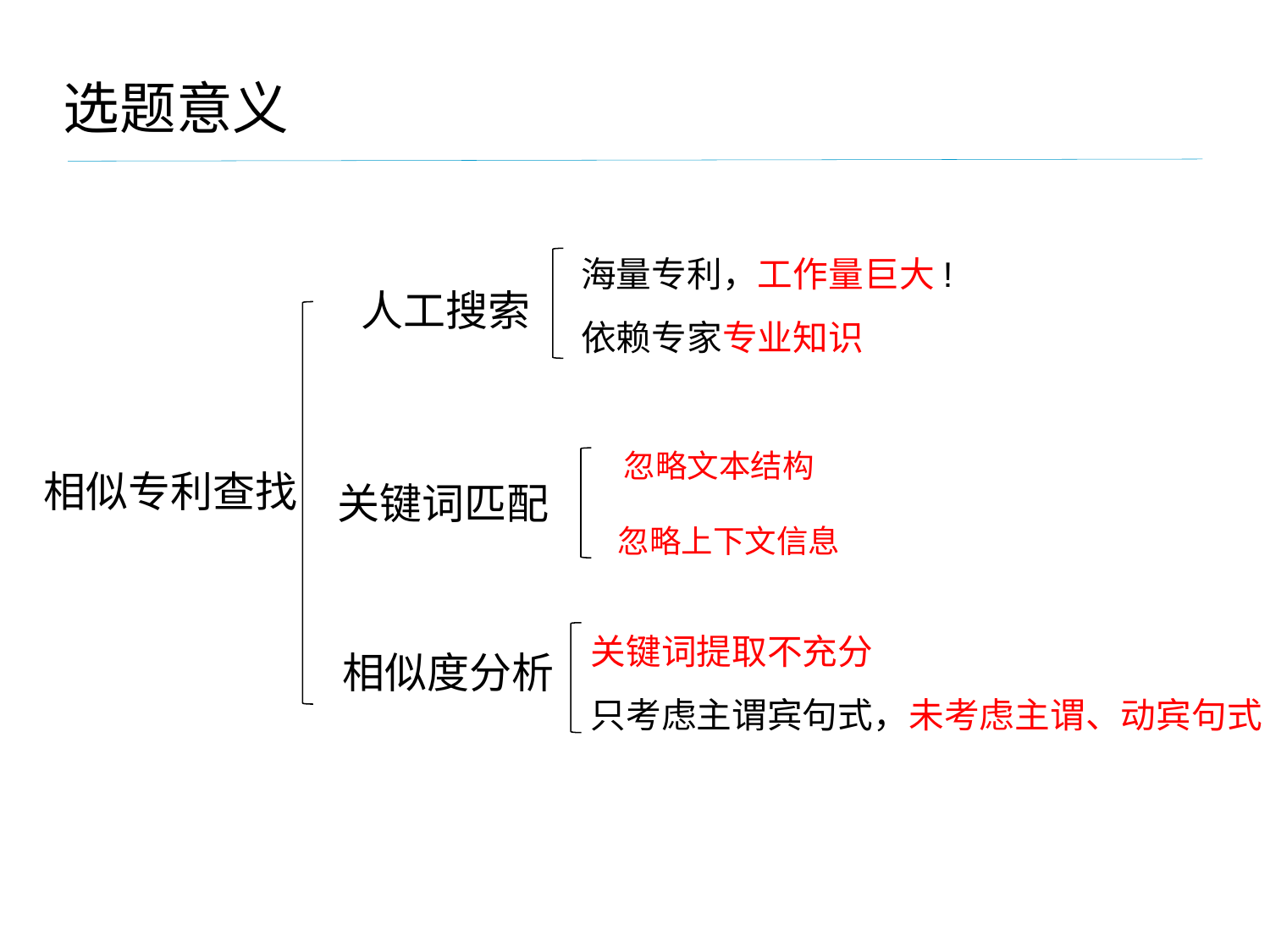

选题意义

海量专利，工作量巨大!
依赖专家专业知识

人工搜索

忽略文本结构

相似专利查找
关键词匹配
忽略上下文信息
关键词提取不充分
只考虑主谓宾句式，未考虑主谓、动宾句式

相似度分析